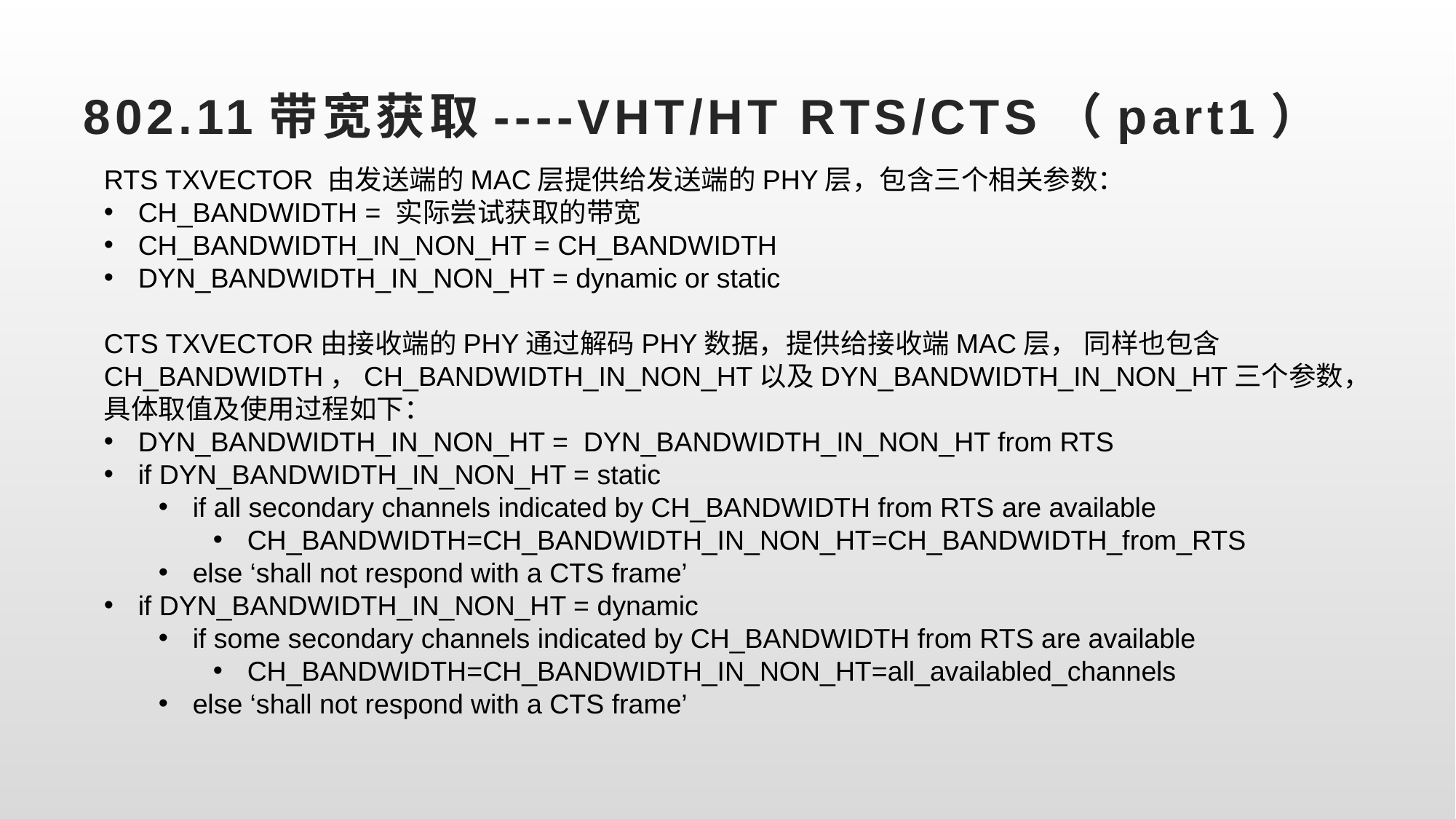

# 802.11带宽获取----VHT/HT RTS/CTS（part1）
RTS TXVECTOR 由发送端的MAC层提供给发送端的PHY层，包含三个相关参数：
CH_BANDWIDTH = 实际尝试获取的带宽
CH_BANDWIDTH_IN_NON_HT = CH_BANDWIDTH
DYN_BANDWIDTH_IN_NON_HT = dynamic or static

CTS TXVECTOR由接收端的PHY通过解码PHY数据，提供给接收端MAC层， 同样也包含CH_BANDWIDTH，CH_BANDWIDTH_IN_NON_HT以及DYN_BANDWIDTH_IN_NON_HT三个参数，具体取值及使用过程如下：
DYN_BANDWIDTH_IN_NON_HT =  DYN_BANDWIDTH_IN_NON_HT from RTS
if DYN_BANDWIDTH_IN_NON_HT = static
if all secondary channels indicated by CH_BANDWIDTH from RTS are available
CH_BANDWIDTH=CH_BANDWIDTH_IN_NON_HT=CH_BANDWIDTH_from_RTS
else ‘shall not respond with a CTS frame’
if DYN_BANDWIDTH_IN_NON_HT = dynamic
if some secondary channels indicated by CH_BANDWIDTH from RTS are available
CH_BANDWIDTH=CH_BANDWIDTH_IN_NON_HT=all_availabled_channels
else ‘shall not respond with a CTS frame’